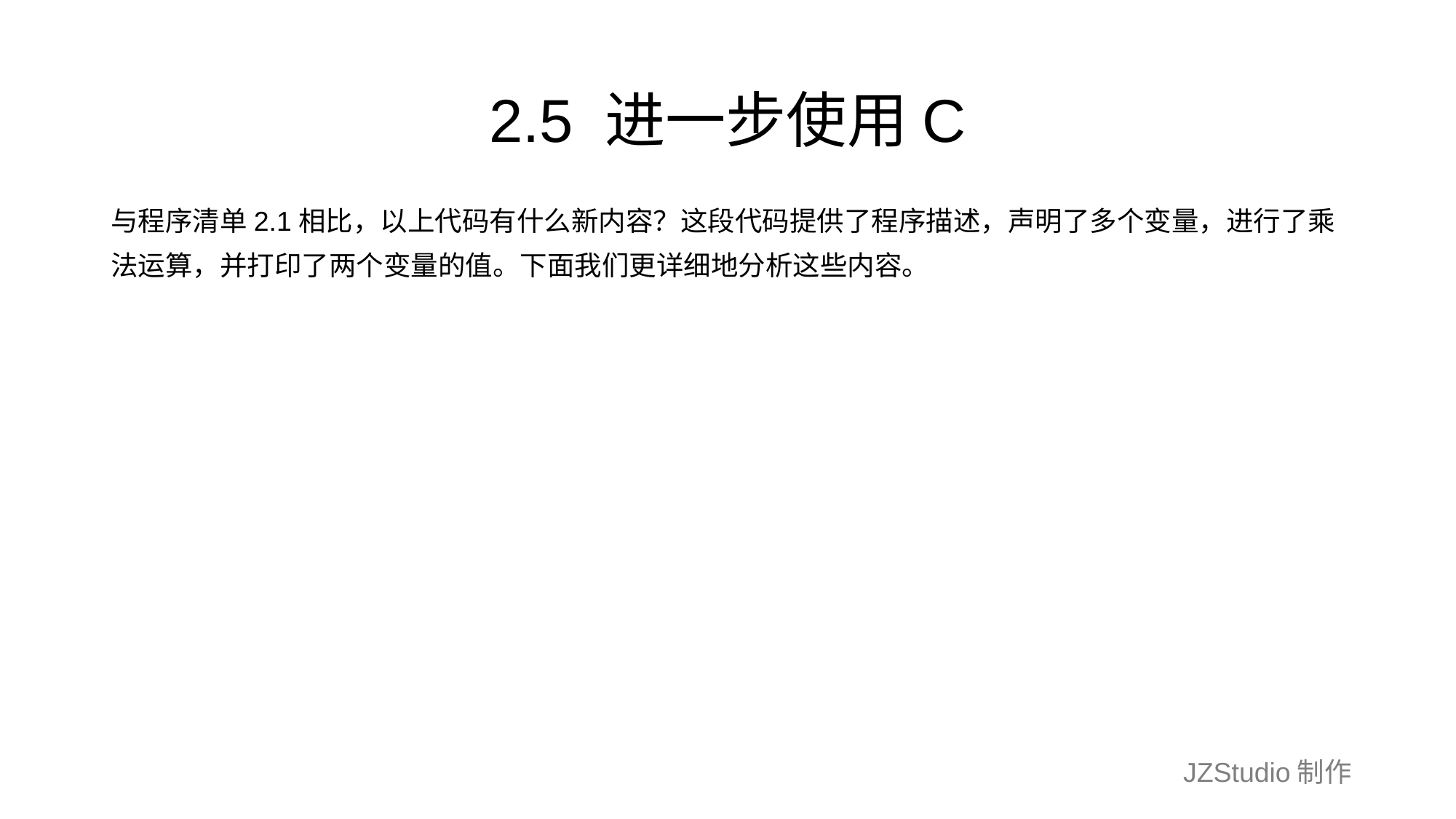

# 2.5 进一步使用C
与程序清单2.1相比，以上代码有什么新内容？这段代码提供了程序描述，声明了多个变量，进行了乘
法运算，并打印了两个变量的值。下面我们更详细地分析这些内容。